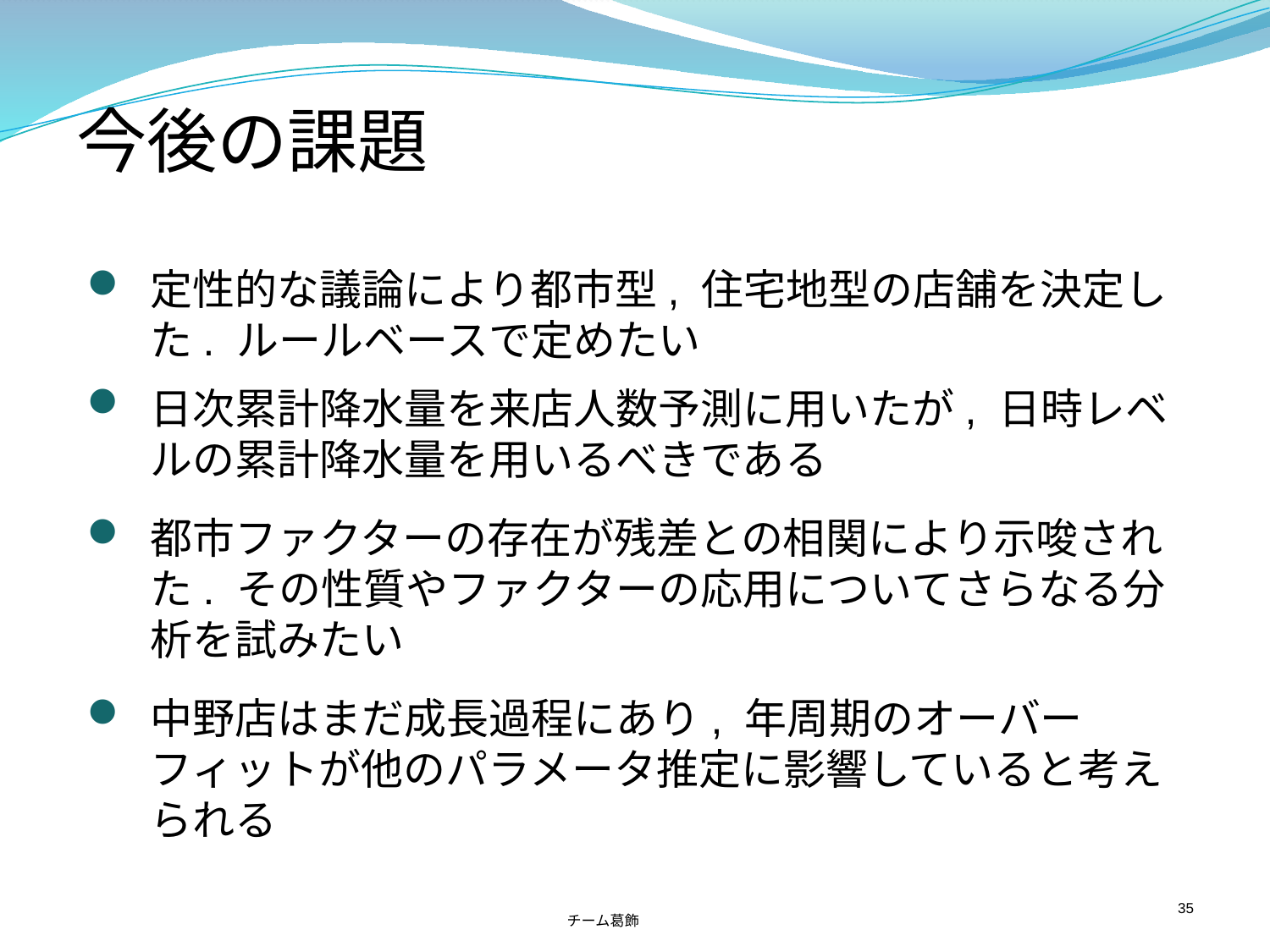

# 今後の課題
定性的な議論により都市型, 住宅地型の店舗を決定した. ルールベースで定めたい
日次累計降水量を来店人数予測に用いたが, 日時レベルの累計降水量を用いるべきである
都市ファクターの存在が残差との相関により示唆された. その性質やファクターの応用についてさらなる分析を試みたい
中野店はまだ成長過程にあり, 年周期のオーバーフィットが他のパラメータ推定に影響していると考えられる
チーム葛飾
35